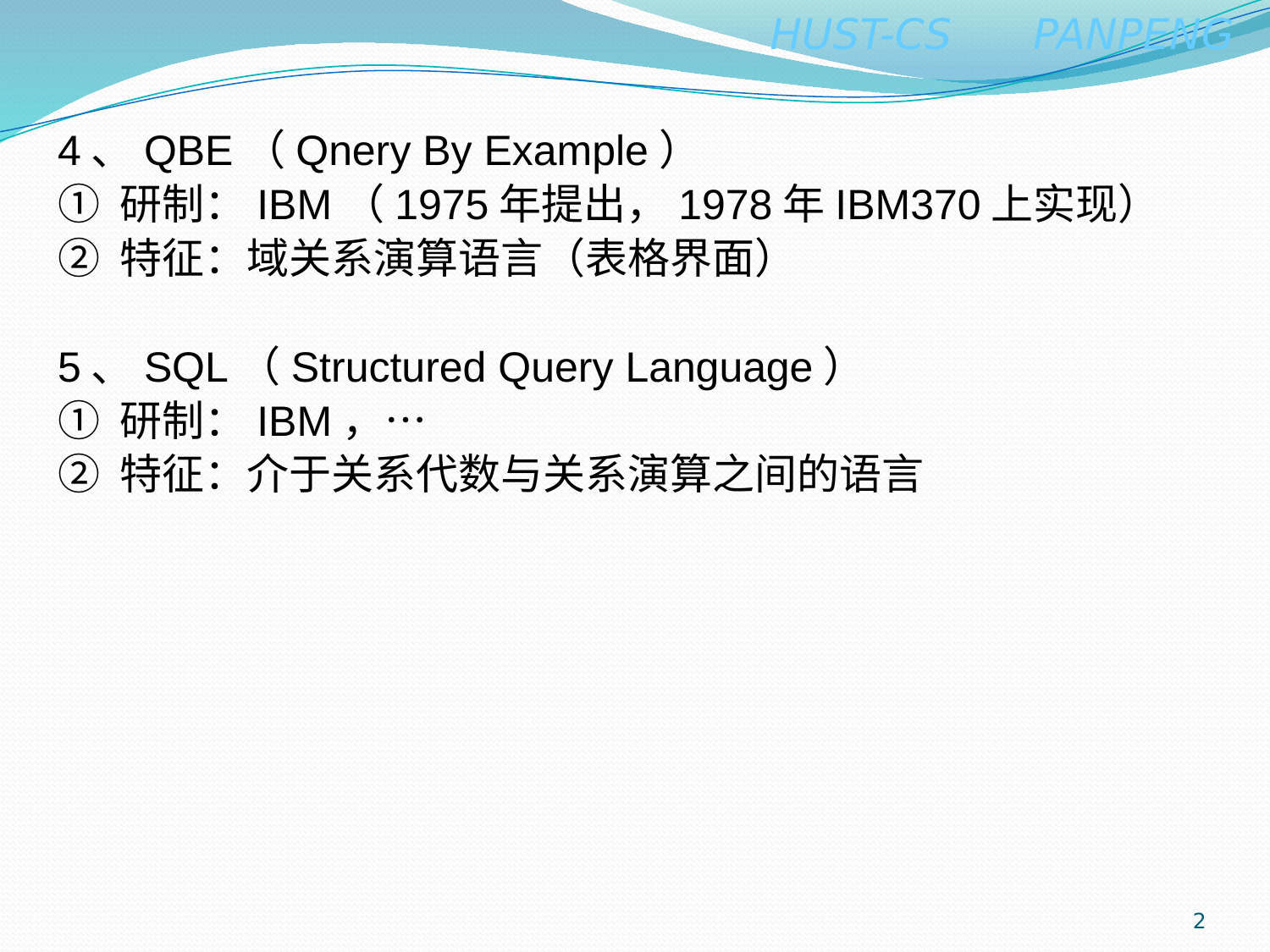

4、QBE（Qnery By Example）
① 研制：IBM（1975年提出，1978年IBM370上实现）
② 特征：域关系演算语言（表格界面）

5、SQL（Structured Query Language）
① 研制：IBM，…
② 特征：介于关系代数与关系演算之间的语言
2